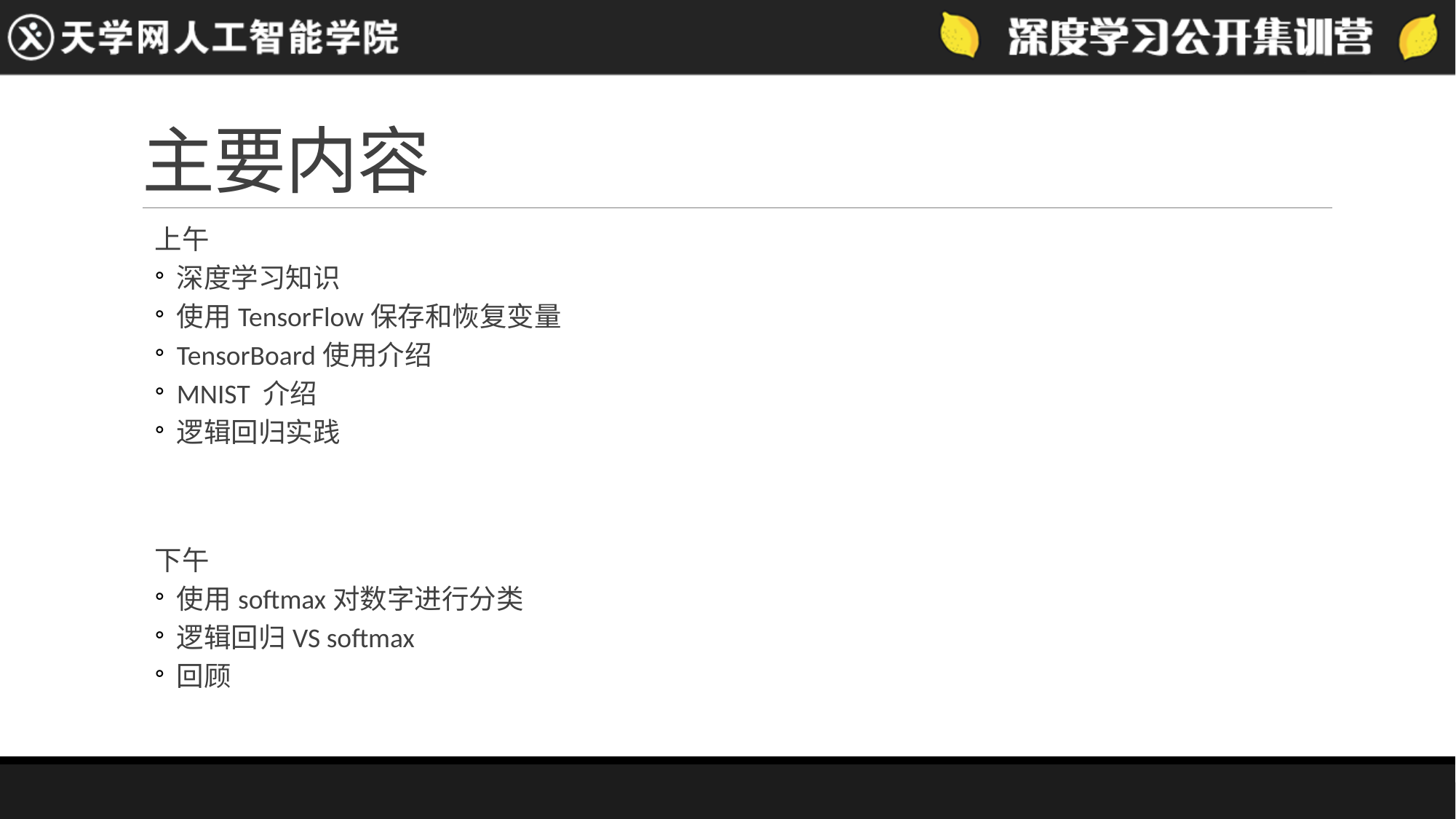

# 主要内容
上午
深度学习知识
使用TensorFlow保存和恢复变量
TensorBoard使用介绍
MNIST 介绍
逻辑回归实践

下午
使用softmax对数字进行分类
逻辑回归VS softmax
回顾